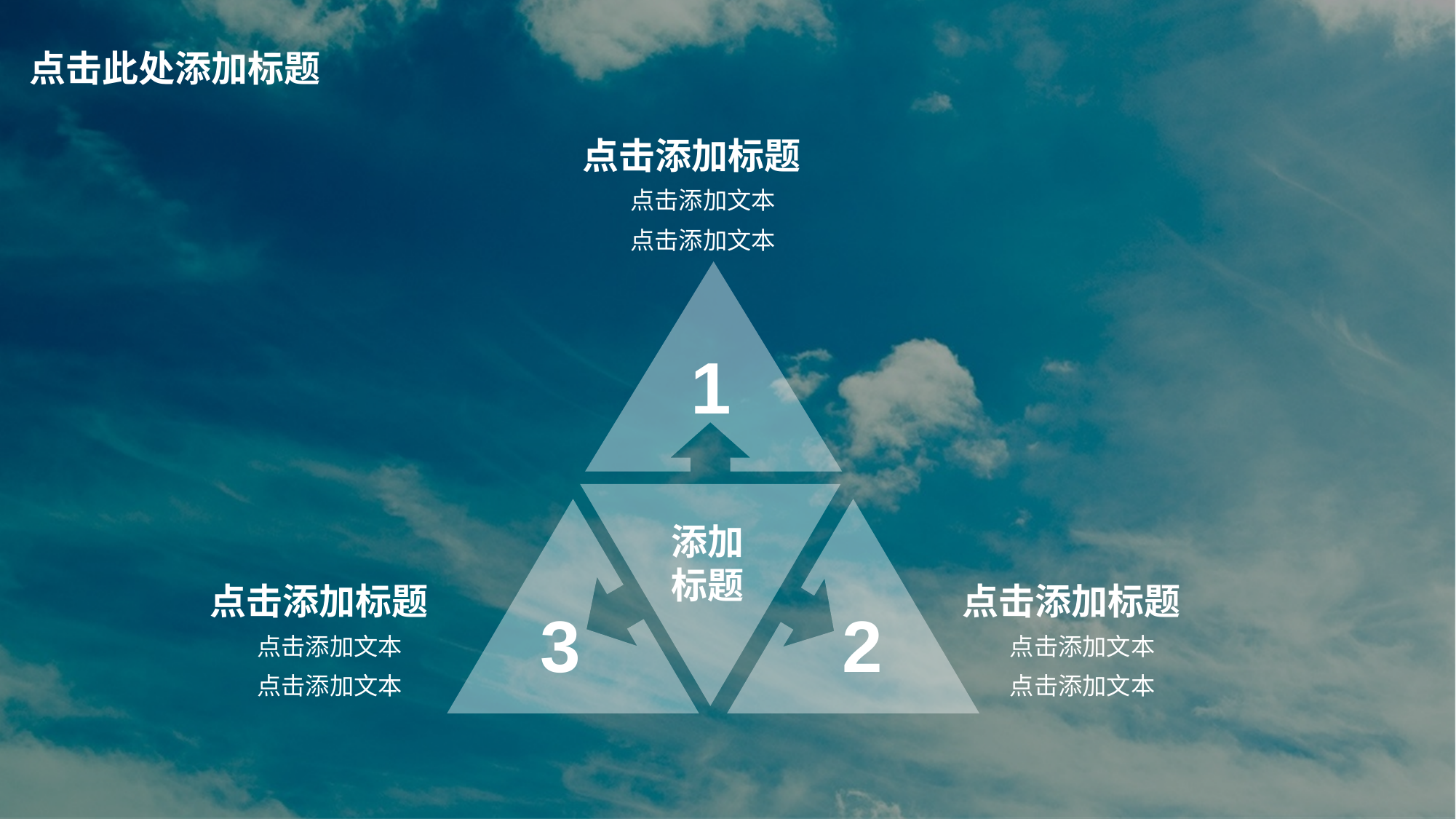

点击此处添加标题
点击添加标题
点击添加文本
点击添加文本

1

添加标题
点击添加标题
点击添加标题
3
2
点击添加文本
点击添加文本
点击添加文本
点击添加文本